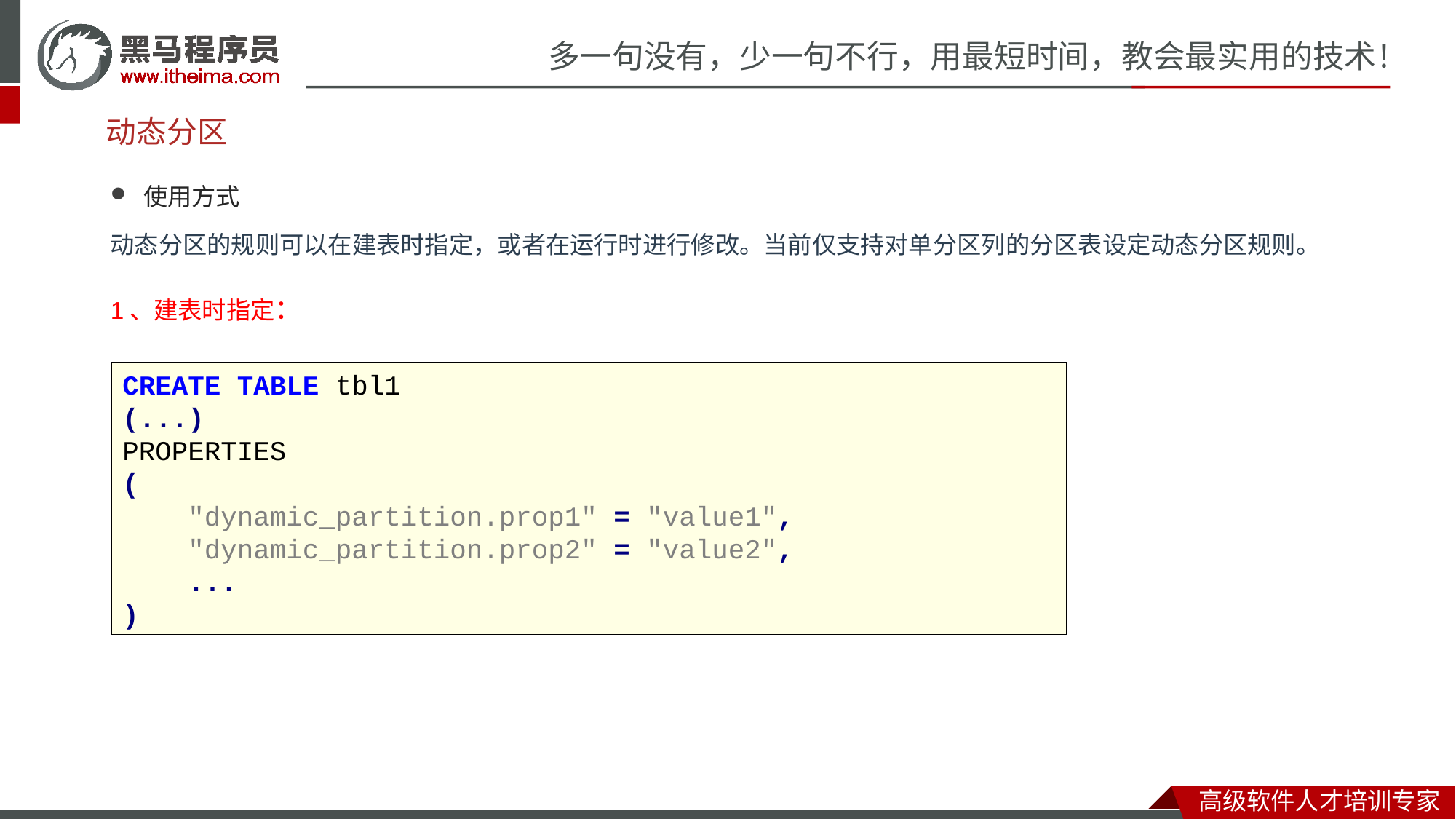

# 动态分区
使用方式
动态分区的规则可以在建表时指定，或者在运行时进行修改。当前仅支持对单分区列的分区表设定动态分区规则。
1、建表时指定：
CREATE TABLE tbl1
(...)
PROPERTIES
(
    "dynamic_partition.prop1" = "value1",
    "dynamic_partition.prop2" = "value2",
    ...
)